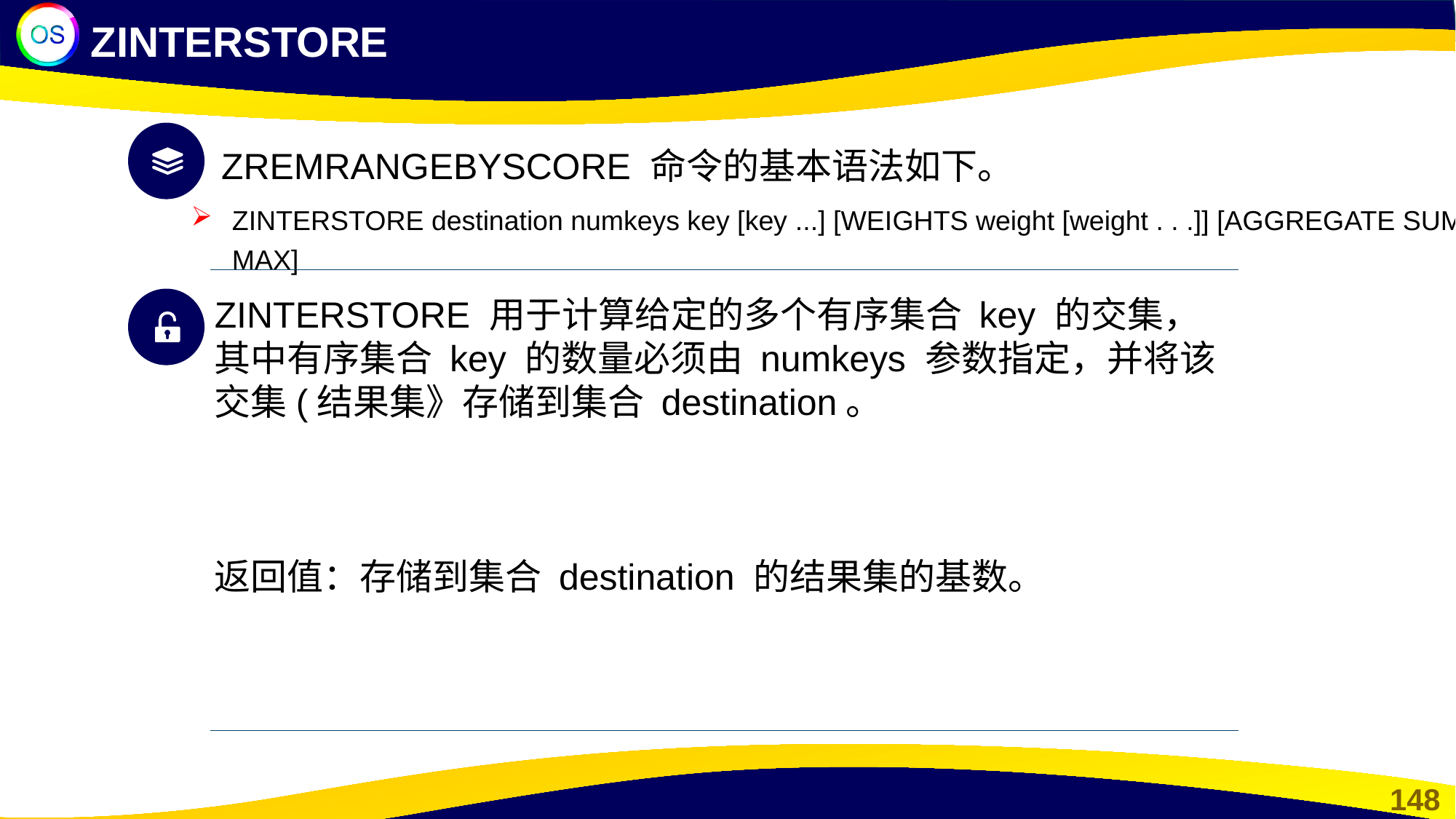

ZINTERSTORE

ZREMRANGEBYSCORE 命令的基本语法如下。

ZINTERSTORE destination numkeys key [key ...] [WEIGHTS weight [weight . . .]] [AGGREGATE SUM|MIN|MAX]
ZINTERSTORE 用于计算给定的多个有序集合 key 的交集，其中有序集合 key 的数量必须由 numkeys 参数指定，并将该交集(结果集》存储到集合 destination。

返回值：存储到集合 destination 的结果集的基数。